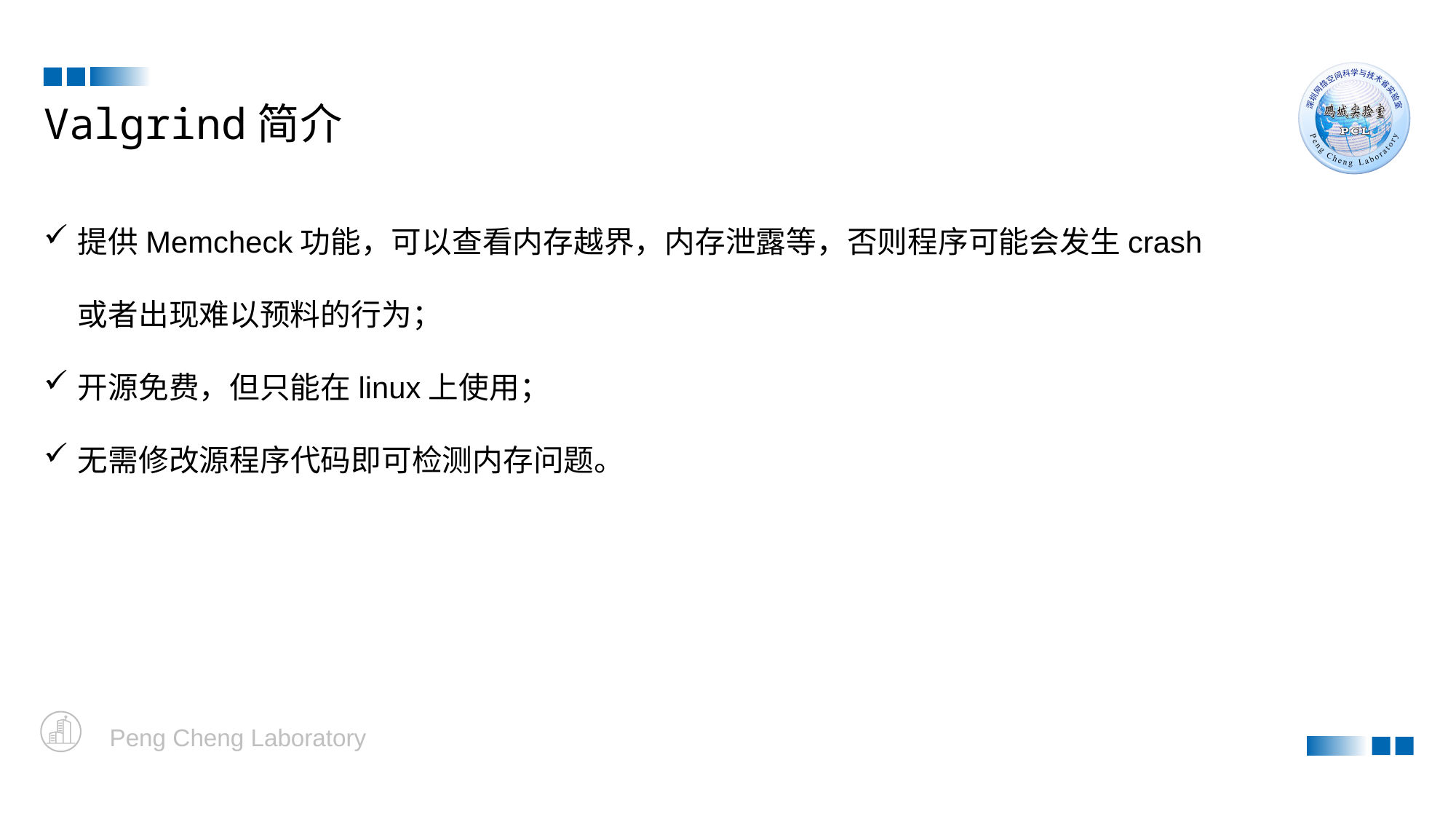

Valgrind简介
提供Memcheck功能，可以查看内存越界，内存泄露等，否则程序可能会发生crash或者出现难以预料的行为；
开源免费，但只能在linux上使用；
无需修改源程序代码即可检测内存问题。